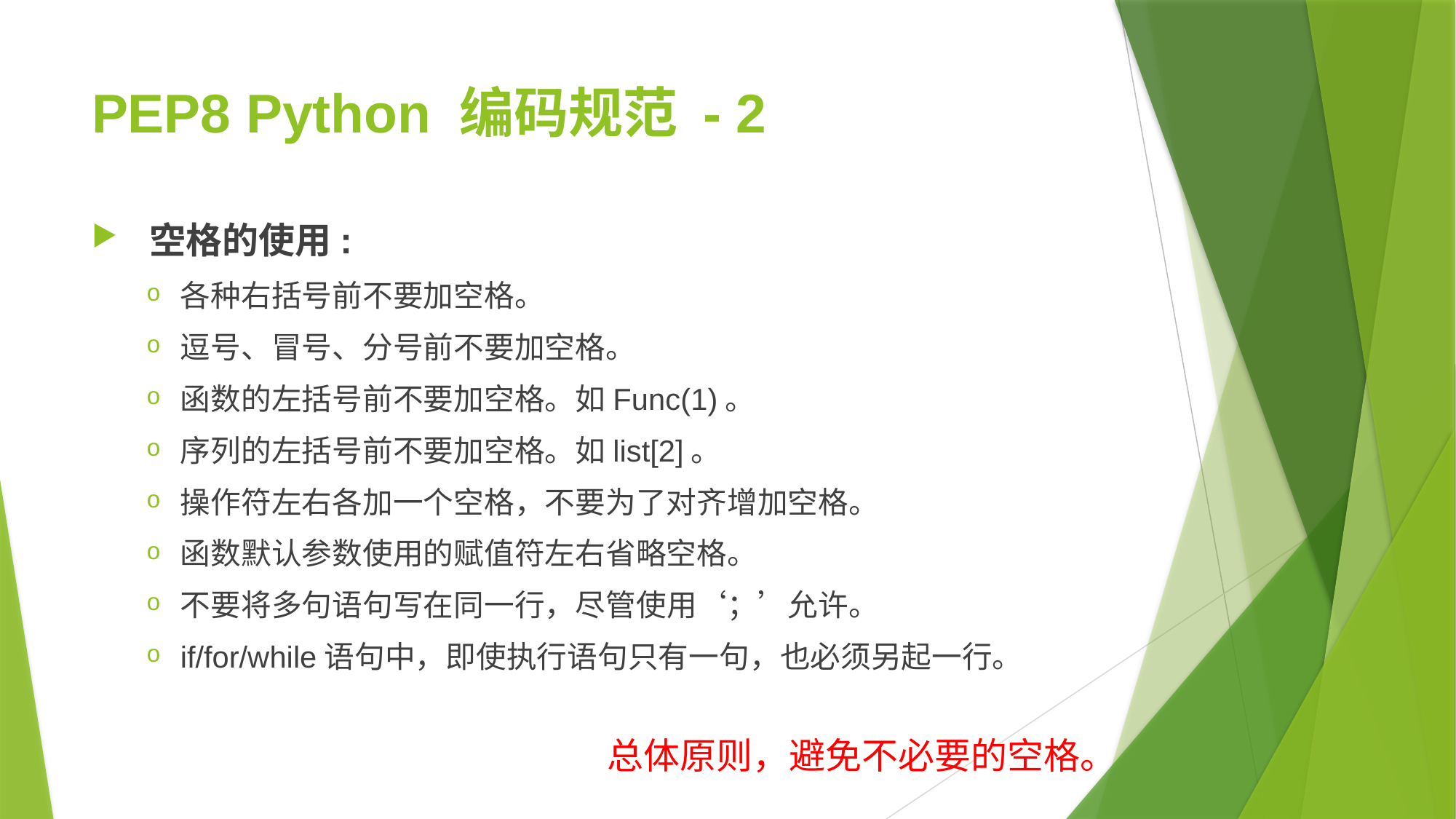

# PEP8 Python 编码规范 - 2
 空格的使用:
各种右括号前不要加空格。
逗号、冒号、分号前不要加空格。
函数的左括号前不要加空格。如Func(1)。
序列的左括号前不要加空格。如list[2]。
操作符左右各加一个空格，不要为了对齐增加空格。
函数默认参数使用的赋值符左右省略空格。
不要将多句语句写在同一行，尽管使用‘；’允许。
if/for/while语句中，即使执行语句只有一句，也必须另起一行。
总体原则，避免不必要的空格。